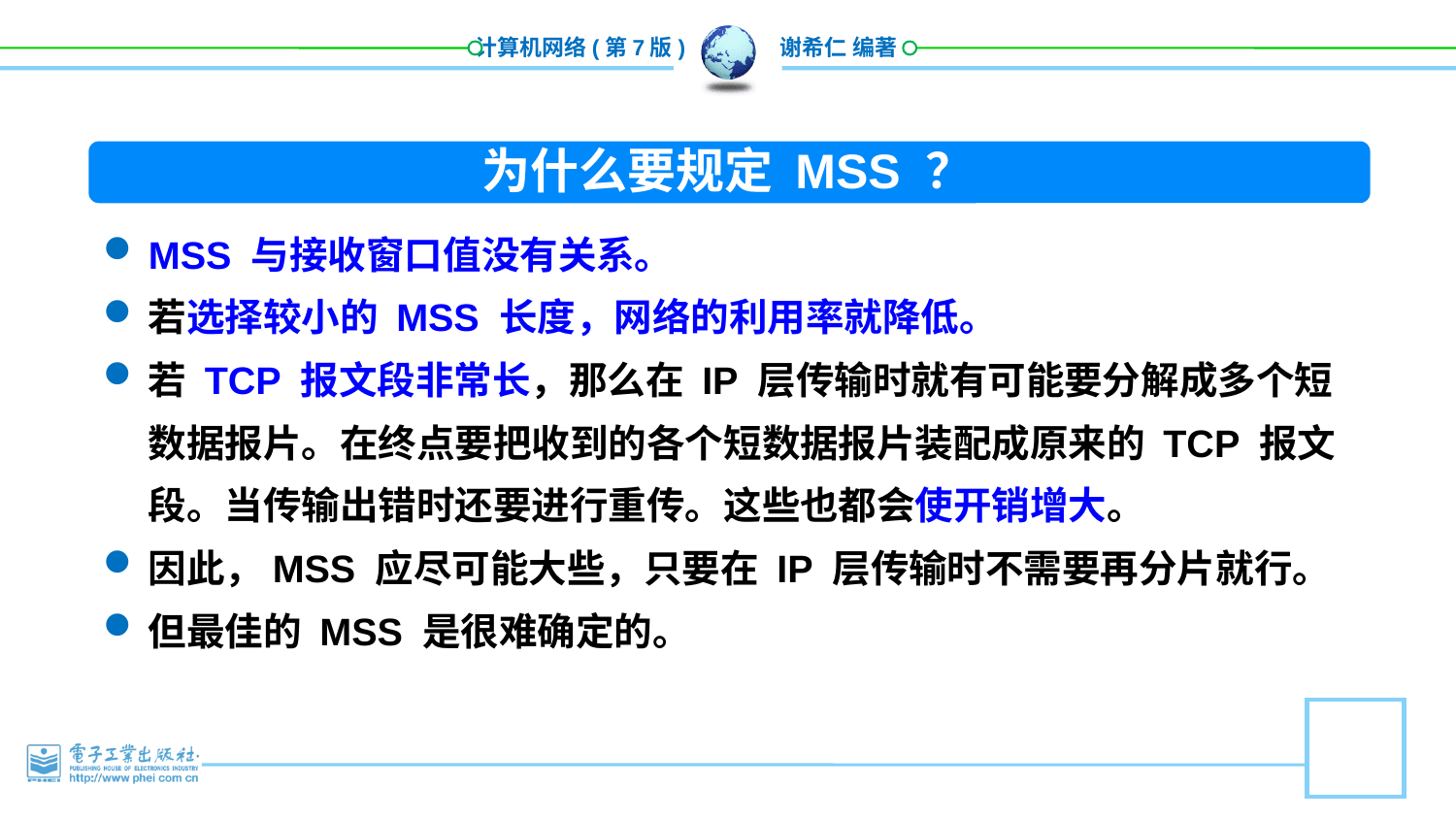

为什么要规定 MSS ？

MSS 与接收窗口值没有关系。
若选择较小的 MSS 长度，网络的利用率就降低。
若 TCP 报文段非常长，那么在 IP 层传输时就有可能要分解成多个短数据报片。在终点要把收到的各个短数据报片装配成原来的 TCP 报文段。当传输出错时还要进行重传。这些也都会使开销增大。
因此，MSS 应尽可能大些，只要在 IP 层传输时不需要再分片就行。
但最佳的 MSS 是很难确定的。